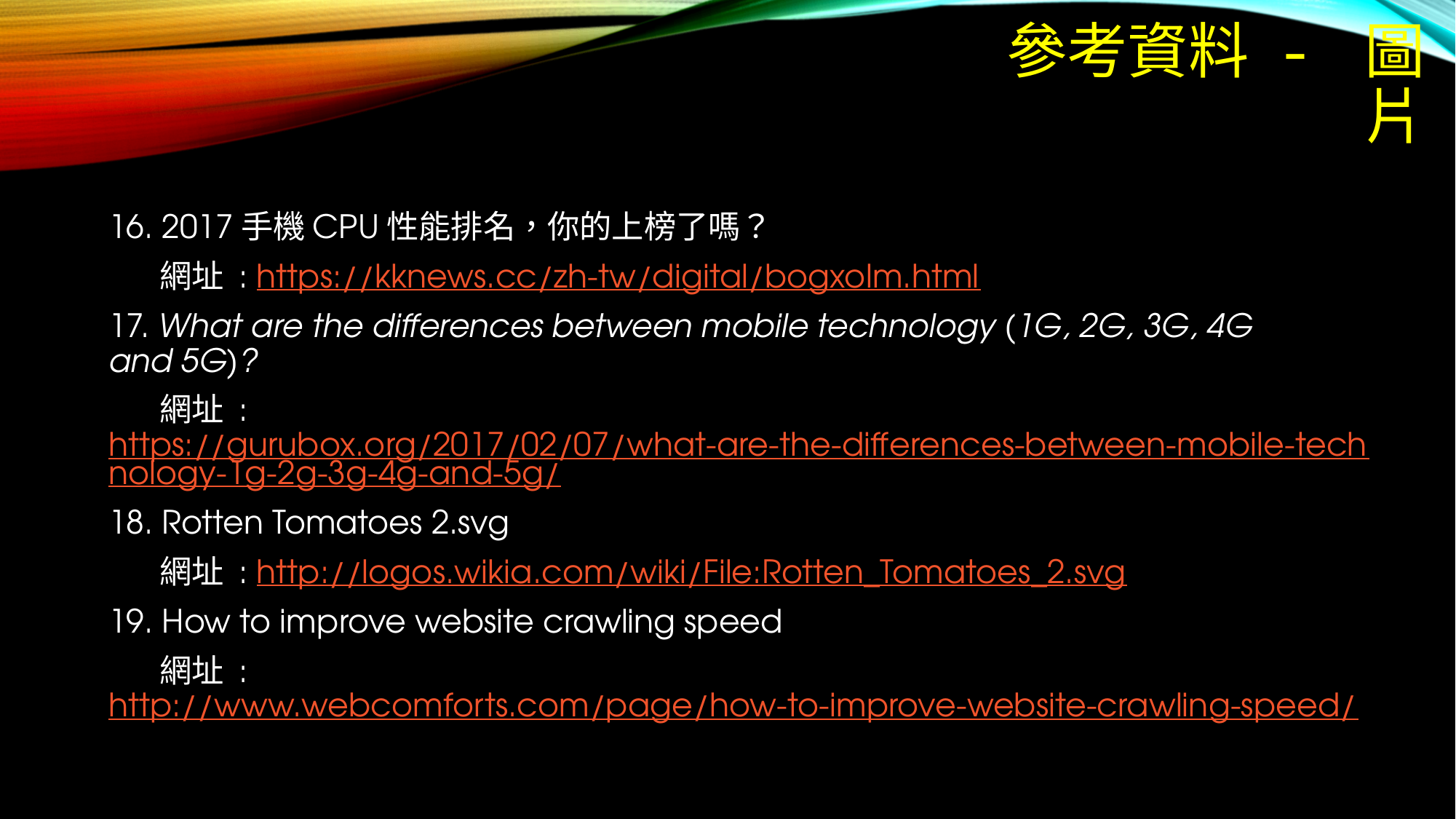

# 參考資料 - 圖片
16. 2017手機CPU性能排名，你的上榜了嗎？
      網址 : https://kknews.cc/zh-tw/digital/bogxolm.html
17. What are the differences between mobile technology (1G, 2G, 3G, 4G and 5G)?
      網址 : https://gurubox.org/2017/02/07/what-are-the-differences-between-mobile-technology-1g-2g-3g-4g-and-5g/
18. Rotten Tomatoes 2.svg
      網址 : http://logos.wikia.com/wiki/File:Rotten_Tomatoes_2.svg
19. How to improve website crawling speed
      網址 : http://www.webcomforts.com/page/how-to-improve-website-crawling-speed/